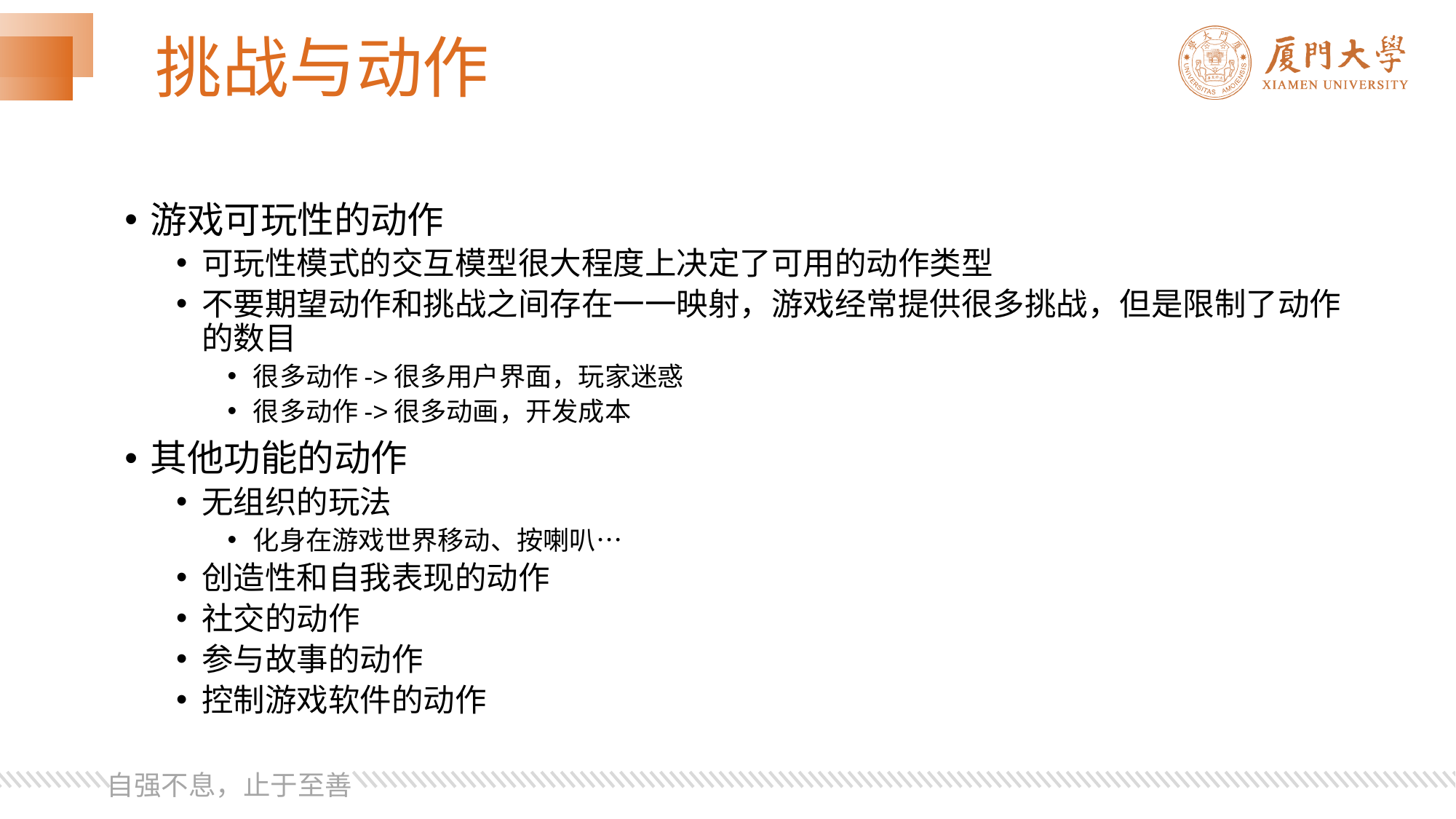

# 挑战与动作
游戏可玩性的动作
可玩性模式的交互模型很大程度上决定了可用的动作类型
不要期望动作和挑战之间存在一一映射，游戏经常提供很多挑战，但是限制了动作的数目
很多动作->很多用户界面，玩家迷惑
很多动作->很多动画，开发成本
其他功能的动作
无组织的玩法
化身在游戏世界移动、按喇叭…
创造性和自我表现的动作
社交的动作
参与故事的动作
控制游戏软件的动作